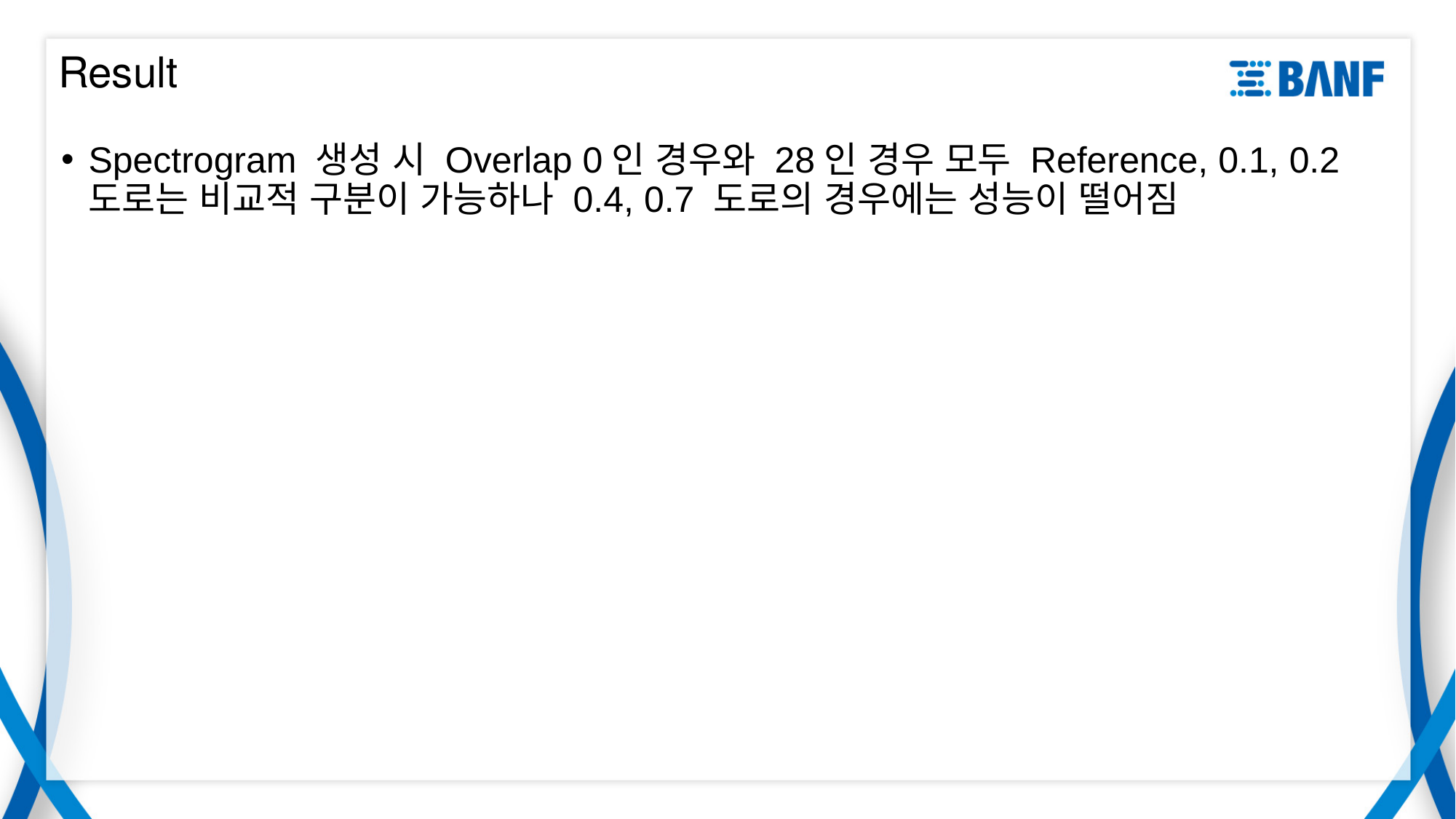

# Result
Spectrogram 생성 시 Overlap 0인 경우와 28인 경우 모두 Reference, 0.1, 0.2 도로는 비교적 구분이 가능하나 0.4, 0.7 도로의 경우에는 성능이 떨어짐